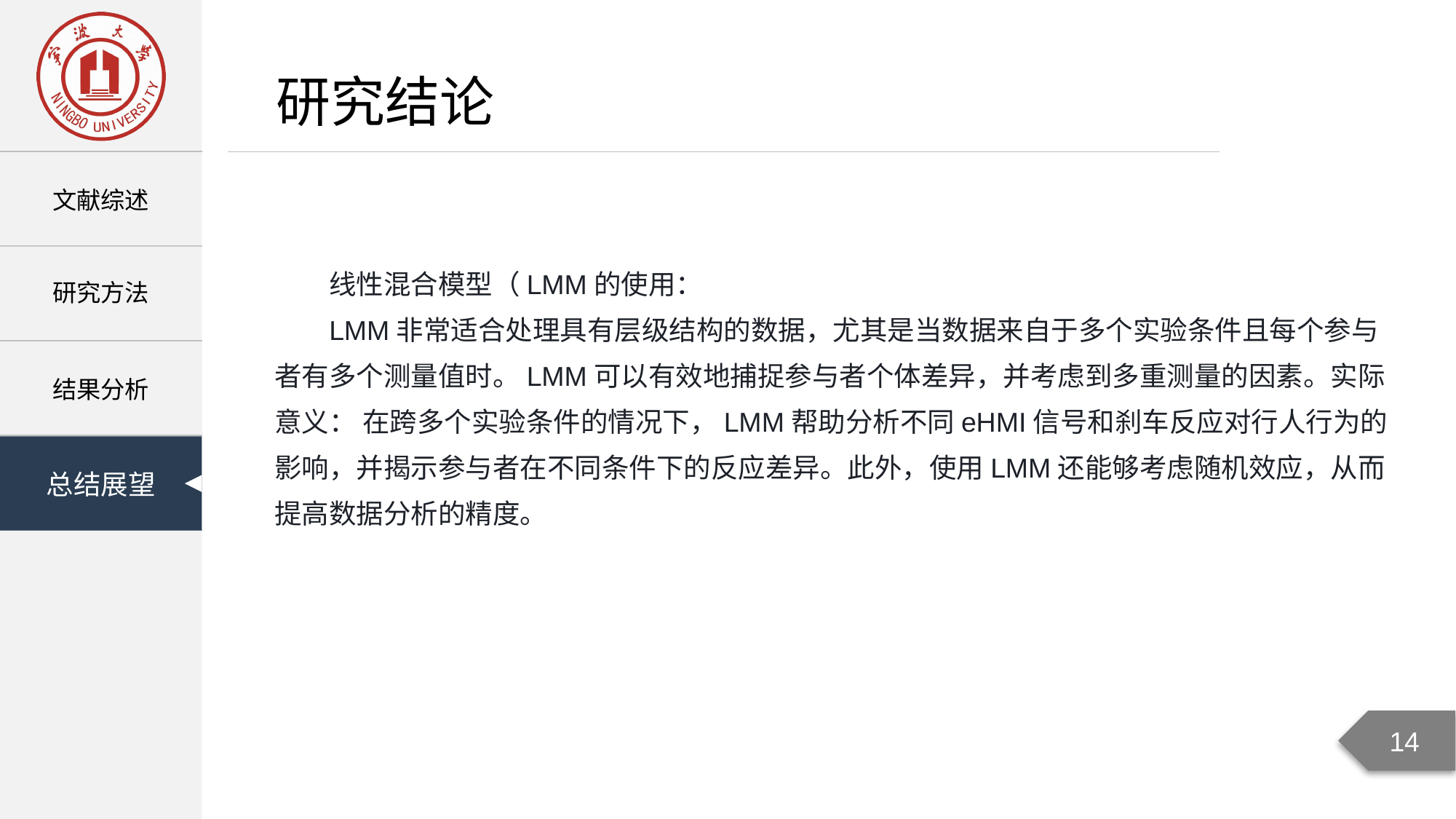

研究结论
线性混合模型（LMM的使用：
LMM非常适合处理具有层级结构的数据，尤其是当数据来自于多个实验条件且每个参与者有多个测量值时。LMM可以有效地捕捉参与者个体差异，并考虑到多重测量的因素。实际意义： 在跨多个实验条件的情况下，LMM帮助分析不同eHMI信号和刹车反应对行人行为的影响，并揭示参与者在不同条件下的反应差异。此外，使用LMM还能够考虑随机效应，从而提高数据分析的精度。